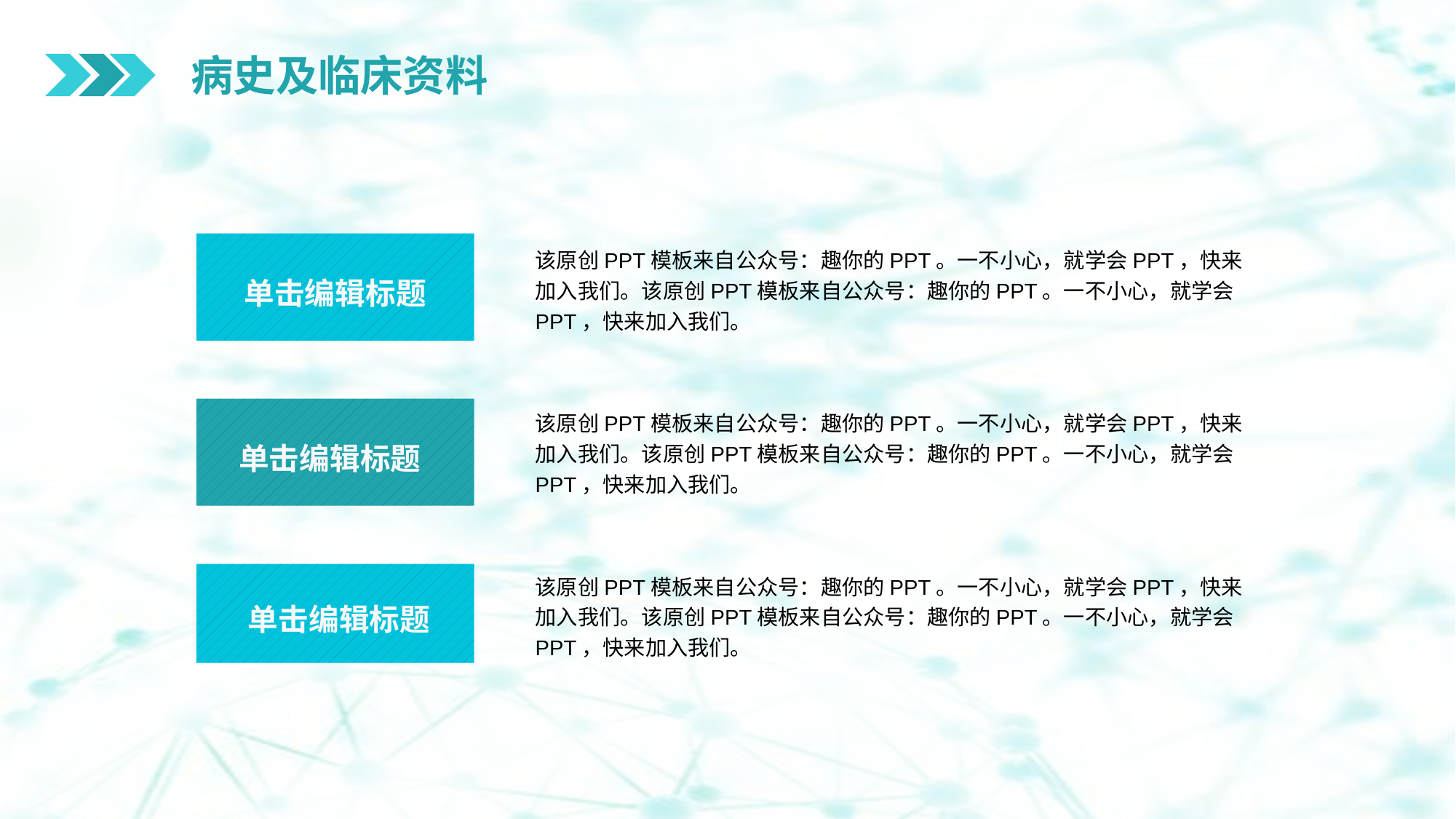

病史及临床资料

单击编辑标题
该原创PPT模板来自公众号：趣你的PPT。一不小心，就学会PPT，快来加入我们。该原创PPT模板来自公众号：趣你的PPT。一不小心，就学会PPT，快来加入我们。

单击编辑标题
该原创PPT模板来自公众号：趣你的PPT。一不小心，就学会PPT，快来加入我们。该原创PPT模板来自公众号：趣你的PPT。一不小心，就学会PPT，快来加入我们。

单击编辑标题
该原创PPT模板来自公众号：趣你的PPT。一不小心，就学会PPT，快来加入我们。该原创PPT模板来自公众号：趣你的PPT。一不小心，就学会PPT，快来加入我们。